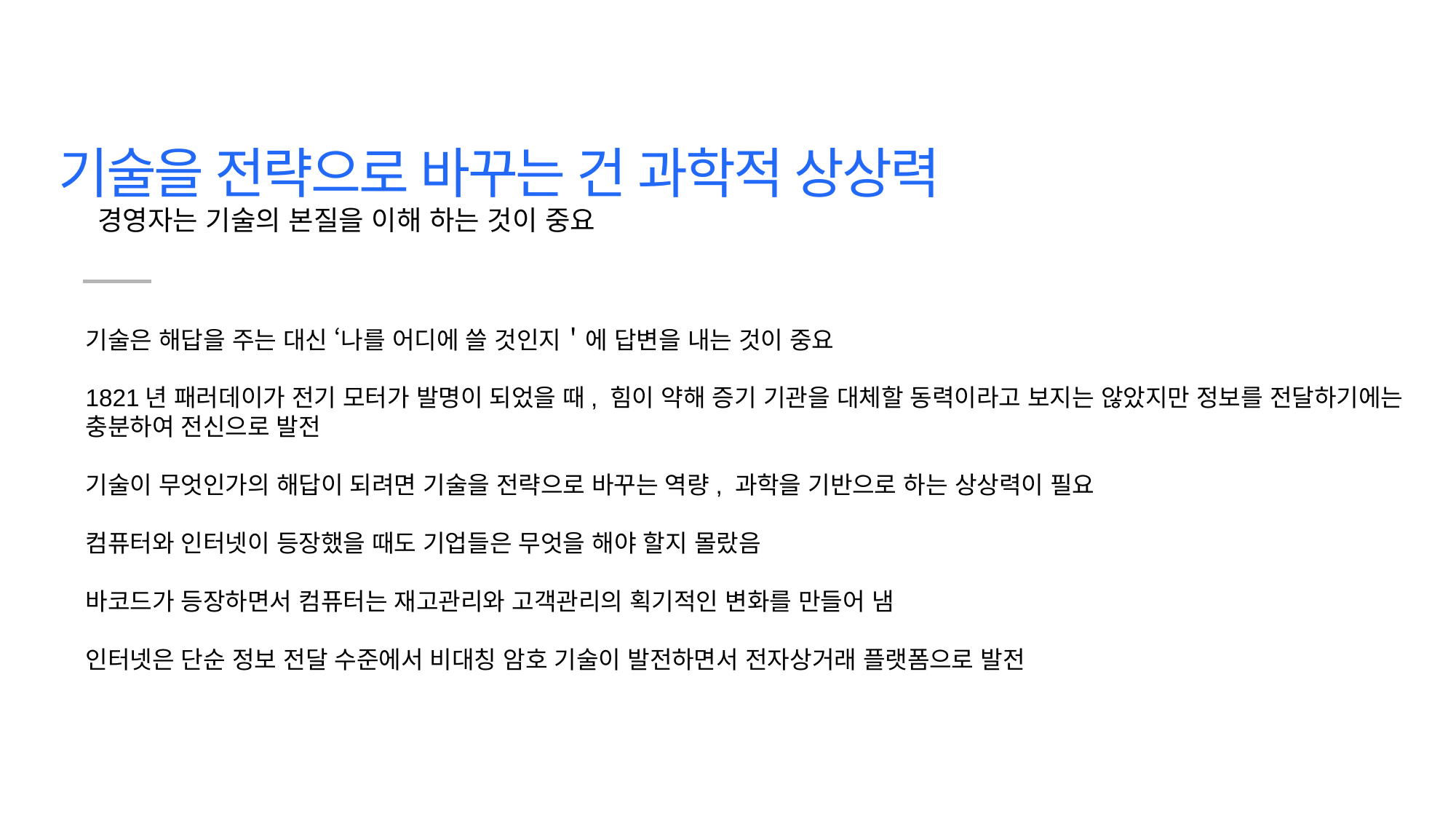

기술을 전략으로 바꾸는 건 과학적 상상력
경영자는 기술의 본질을 이해 하는 것이 중요

기술은 해답을 주는 대신 ‘나를 어디에 쓸 것인지＇에 답변을 내는 것이 중요

1821년 패러데이가 전기 모터가 발명이 되었을 때, 힘이 약해 증기 기관을 대체할 동력이라고 보지는 않았지만 정보를 전달하기에는 충분하여 전신으로 발전

기술이 무엇인가의 해답이 되려면 기술을 전략으로 바꾸는 역량, 과학을 기반으로 하는 상상력이 필요

컴퓨터와 인터넷이 등장했을 때도 기업들은 무엇을 해야 할지 몰랐음

바코드가 등장하면서 컴퓨터는 재고관리와 고객관리의 획기적인 변화를 만들어 냄

인터넷은 단순 정보 전달 수준에서 비대칭 암호 기술이 발전하면서 전자상거래 플랫폼으로 발전